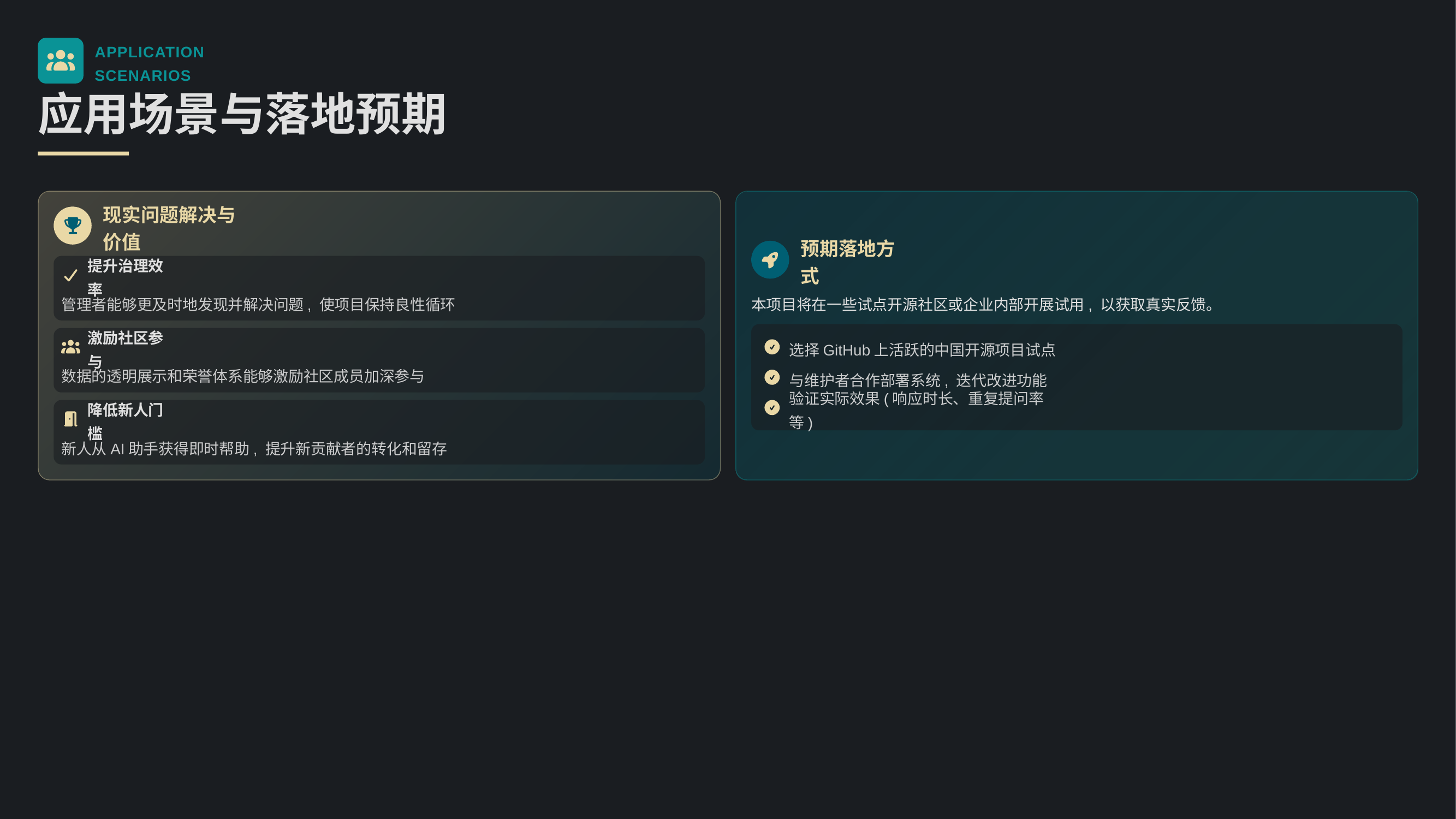

APPLICATION SCENARIOS
应用场景与落地预期

现实问题解决与价值

预期落地方式

提升治理效率

管理者能够更及时地发现并解决问题, 使项目保持良性循环
本项目将在一些试点开源社区或企业内部开展试用, 以获取真实反馈。

激励社区参与
选择GitHub上活跃的中国开源项目试点

数据的透明展示和荣誉体系能够激励社区成员加深参与
与维护者合作部署系统, 迭代改进功能

验证实际效果(响应时长、重复提问率等)

降低新人门槛

新人从AI助手获得即时帮助, 提升新贡献者的转化和留存